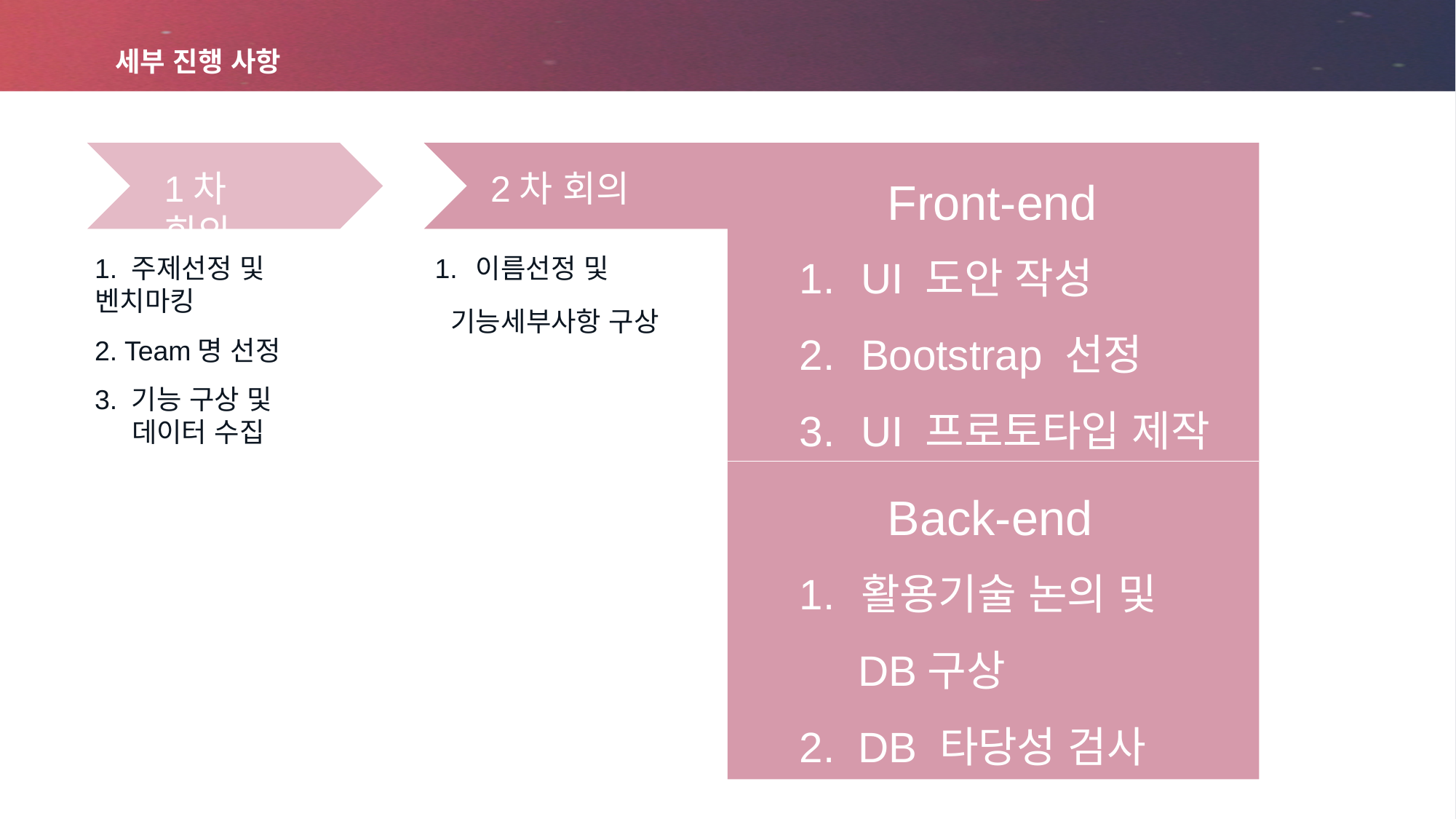

# 세부 진행 사항

1차 회의
2차 회의
Front-end
1. 주제선정 및 벤치마킹
2. Team명 선정
3. 기능 구상 및
    데이터 수집
이름선정 및

UI 도안 작성
Bootstrap 선정
UI 프로토타입 제작
기능세부사항 구상
Back-end
활용기술 논의 및
     DB구상
2.  DB 타당성 검사